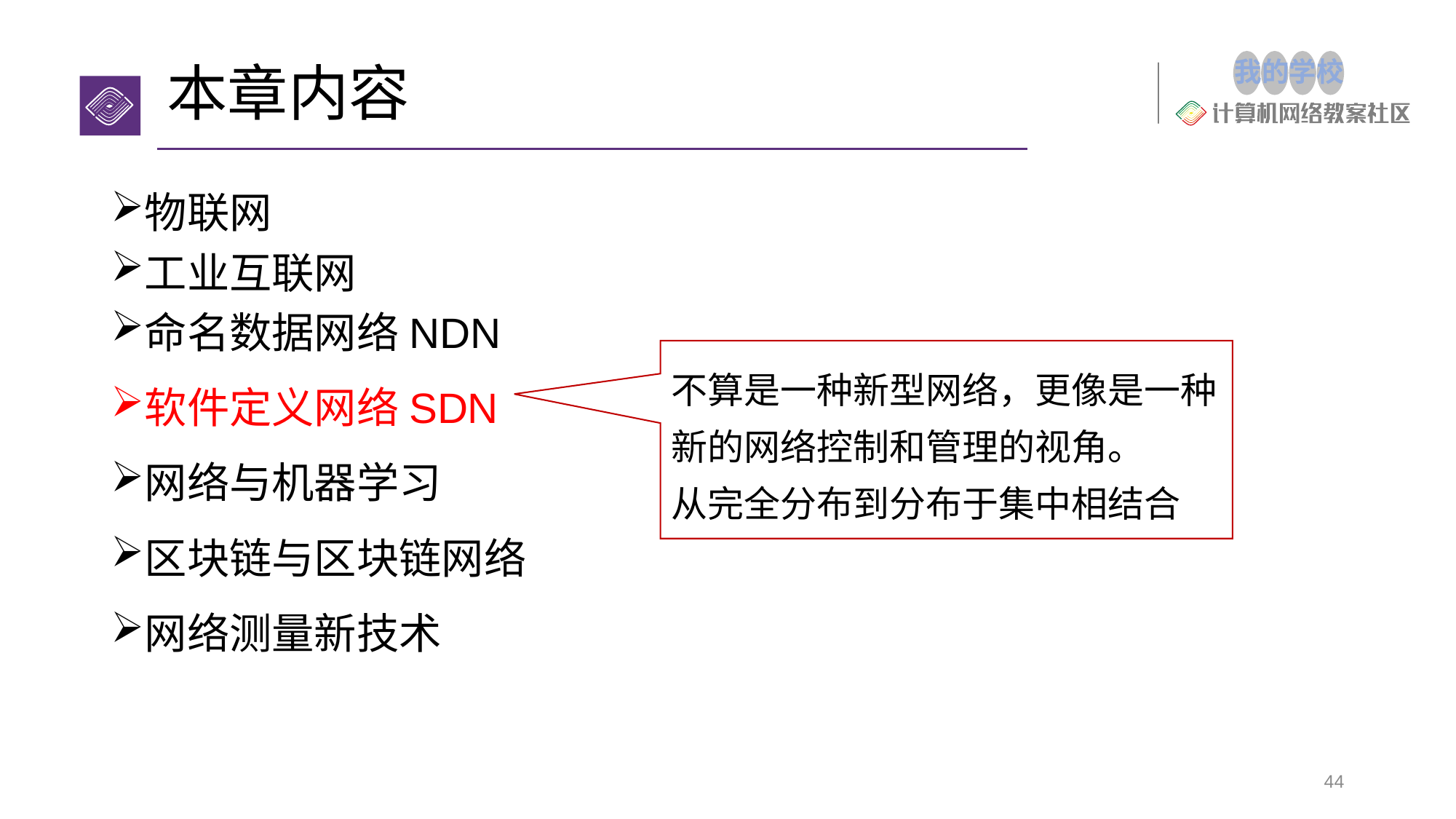

# 本章内容
物联网
工业互联网
命名数据网络NDN
软件定义网络SDN
网络与机器学习
区块链与区块链网络
网络测量新技术

不算是一种新型网络，更像是一种新的网络控制和管理的视角。
从完全分布到分布于集中相结合
44